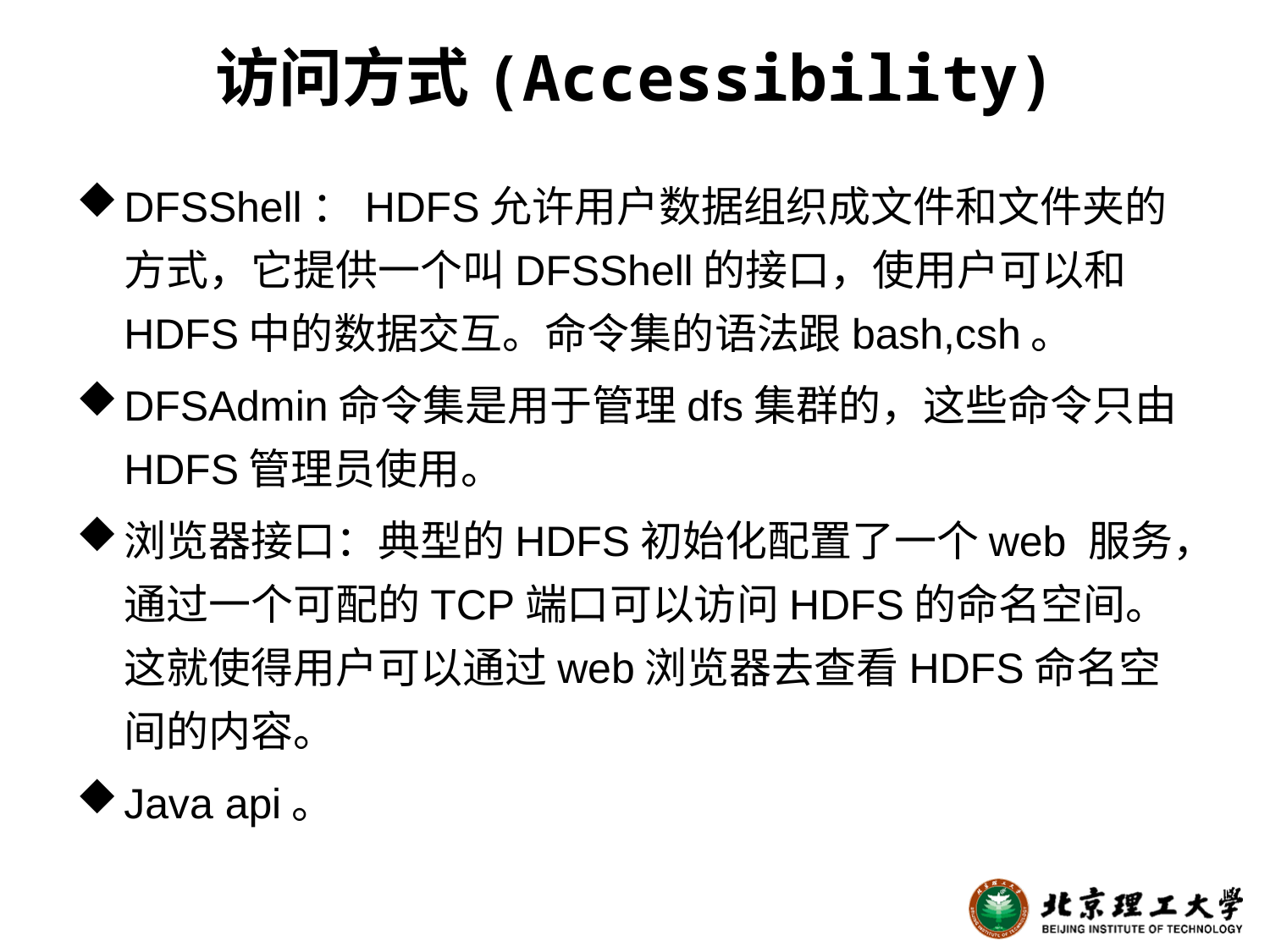

# 访问方式(Accessibility)
DFSShell：HDFS允许用户数据组织成文件和文件夹的方式，它提供一个叫DFSShell的接口，使用户可以和HDFS中的数据交互。命令集的语法跟bash,csh。
DFSAdmin命令集是用于管理dfs集群的，这些命令只由HDFS管理员使用。
浏览器接口：典型的HDFS初始化配置了一个web 服务，通过一个可配的TCP端口可以访问HDFS的命名空间。这就使得用户可以通过web浏览器去查看HDFS命名空间的内容。
Java api。